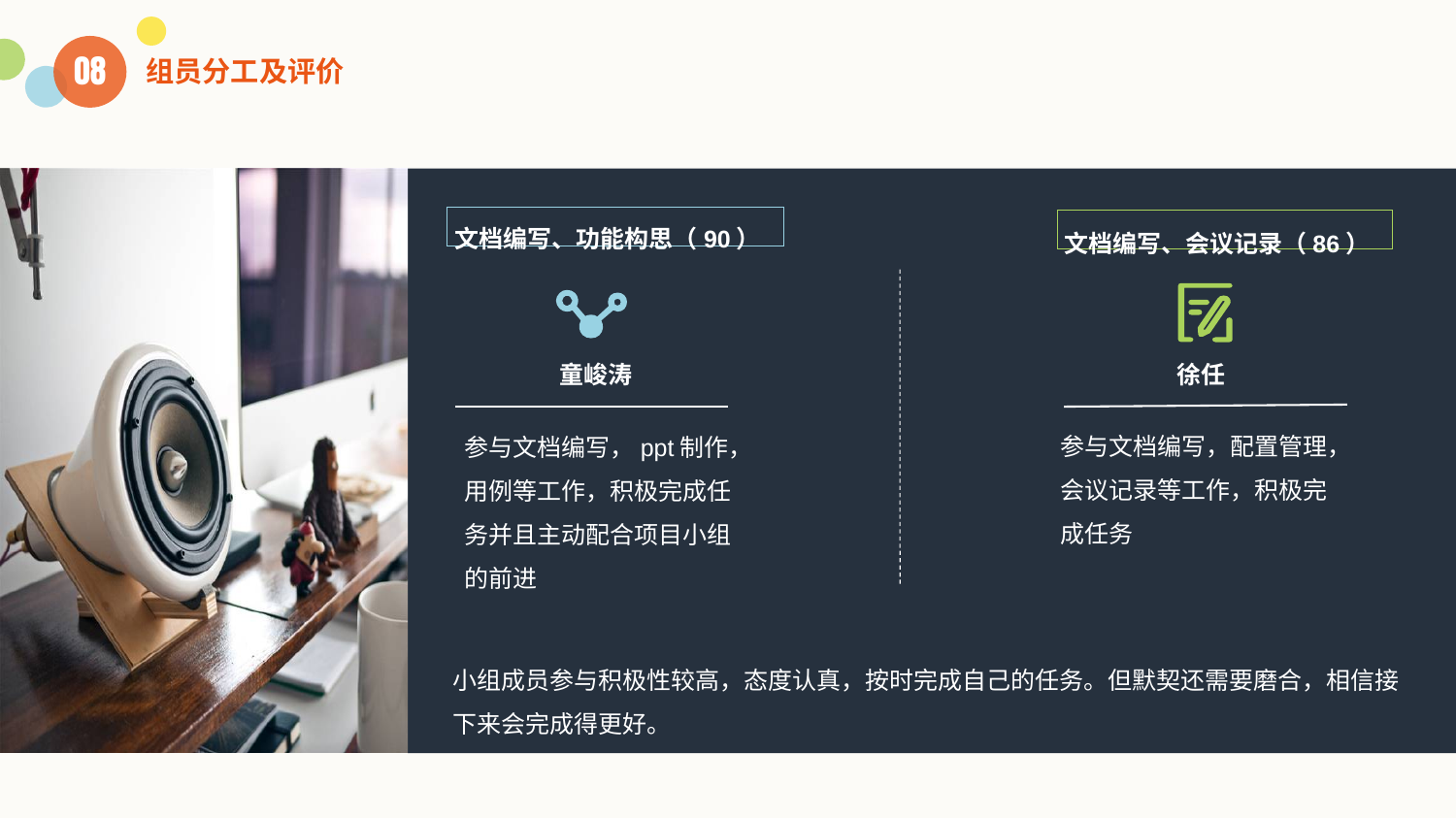

08
组员分工及评价

文档编写、功能构思（90）
文档编写、会议记录（86）

童峻涛
徐任

参与文档编写，配置管理，会议记录等工作，积极完成任务
参与文档编写，ppt制作，用例等工作，积极完成任务并且主动配合项目小组的前进
小组成员参与积极性较高，态度认真，按时完成自己的任务。但默契还需要磨合，相信接下来会完成得更好。